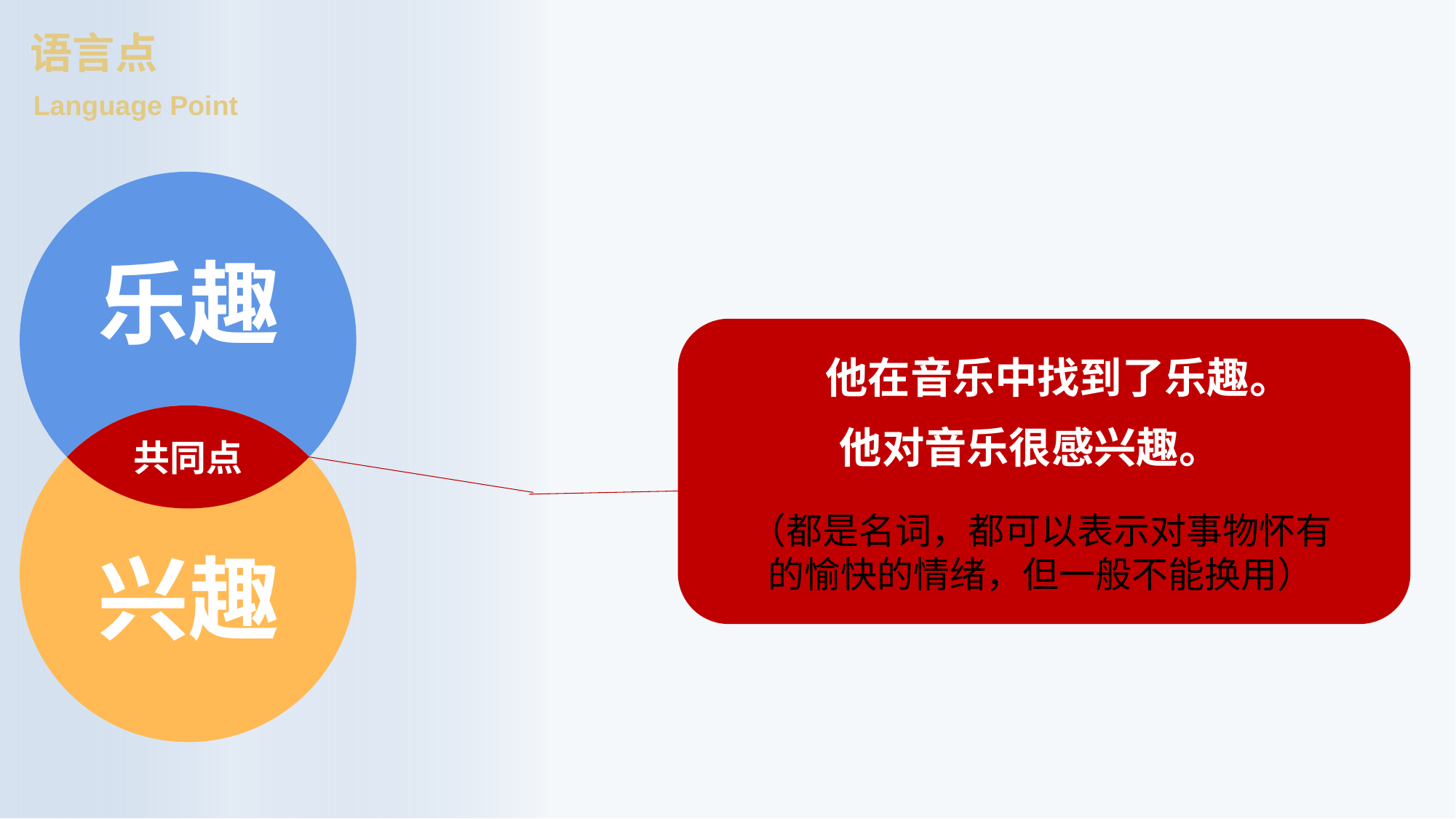

语言点
Language Point

乐趣

他在音乐中找到了乐趣。

他对音乐很感兴趣。
共同点
（都是名词，都可以表示对事物怀有的愉快的情绪，但一般不能换用）
兴趣